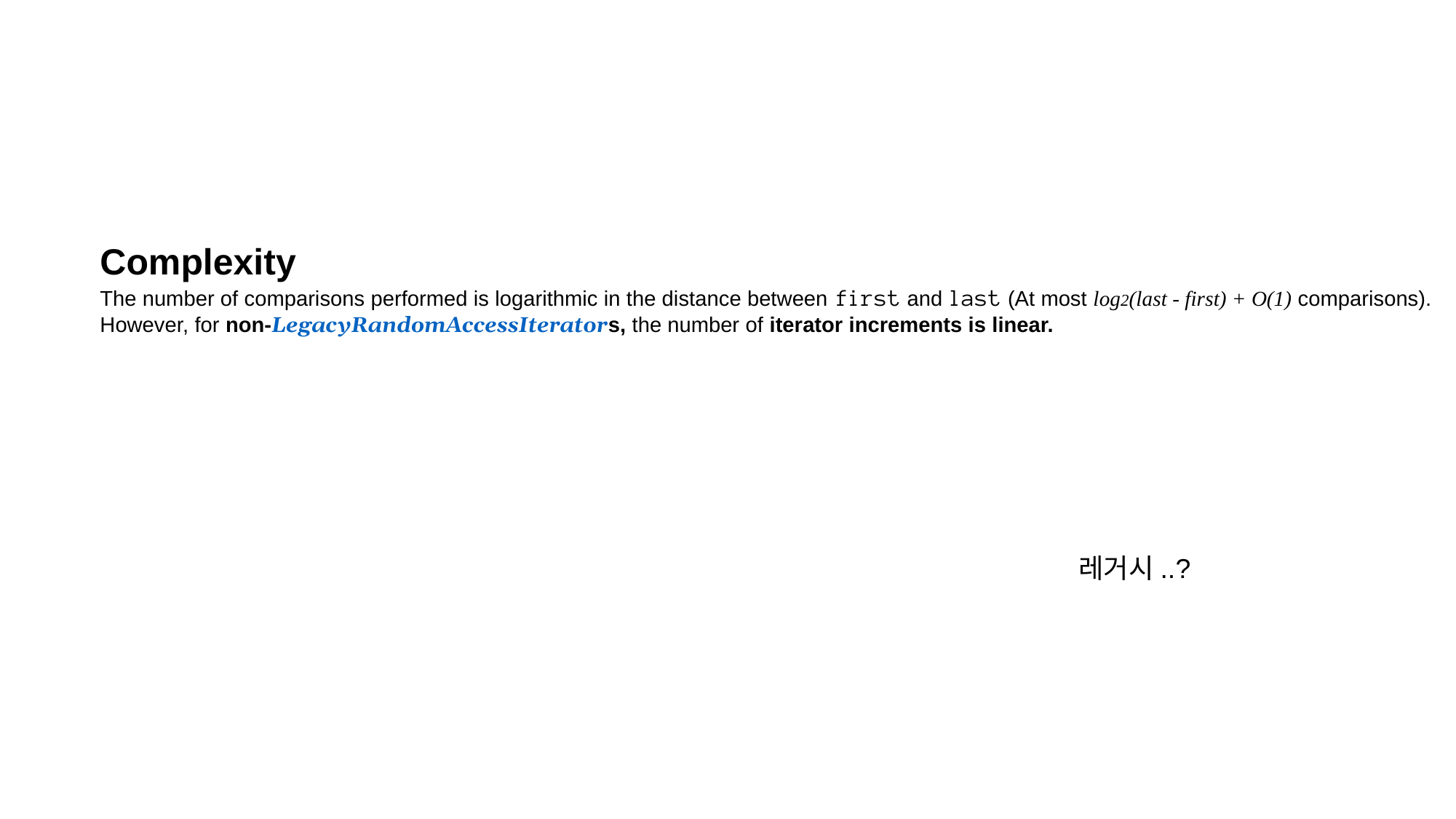

# from cpp reference..
Complexity
The number of comparisons performed is logarithmic in the distance between first and last (At most log2(last - first) + O(1) comparisons).
However, for non-LegacyRandomAccessIterators, the number of iterator increments is linear.
레거시..?